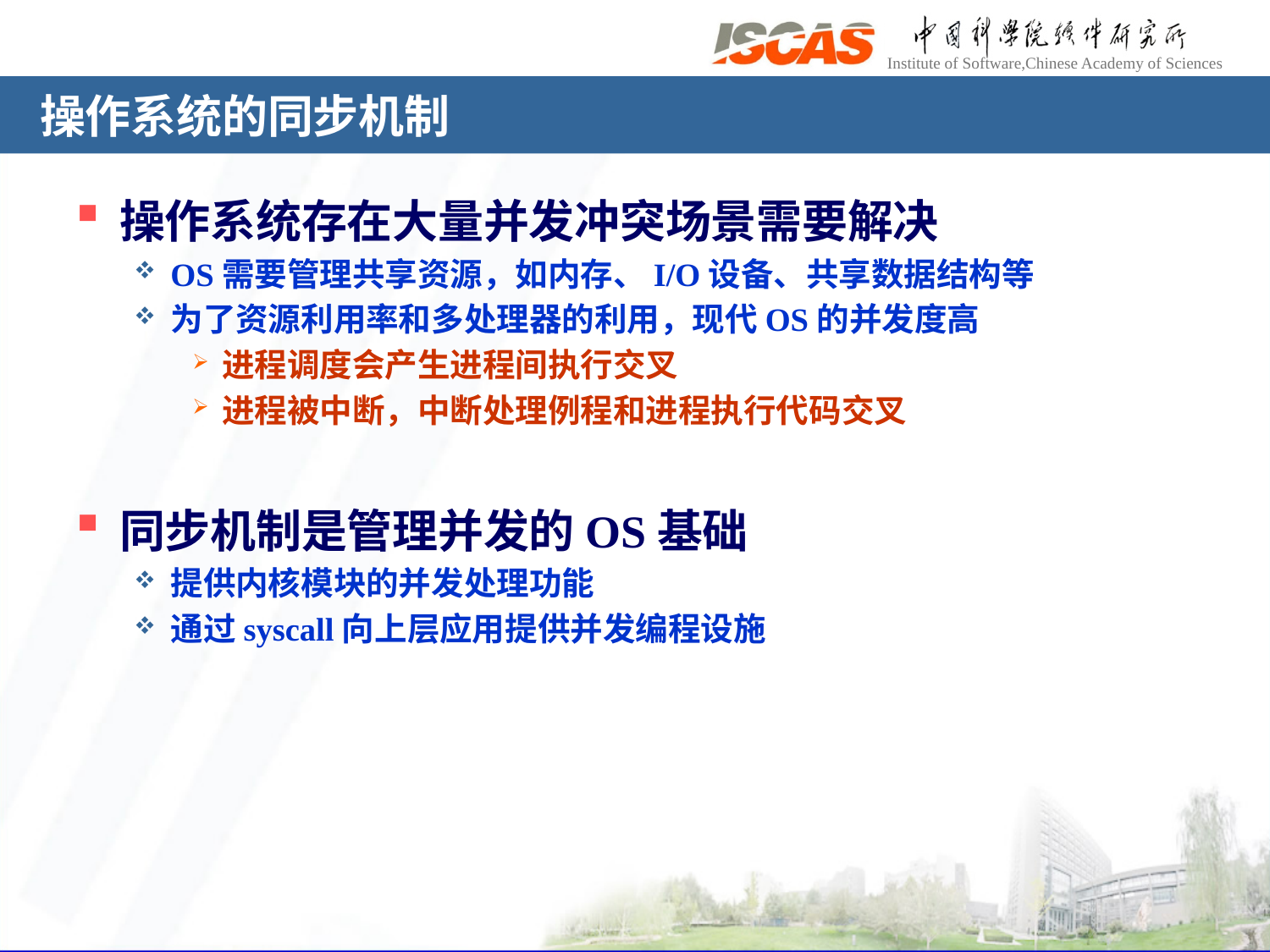

# 操作系统的同步机制
操作系统存在大量并发冲突场景需要解决
OS需要管理共享资源，如内存、I/O设备、共享数据结构等
为了资源利用率和多处理器的利用，现代OS的并发度高
进程调度会产生进程间执行交叉
进程被中断，中断处理例程和进程执行代码交叉

同步机制是管理并发的OS基础
提供内核模块的并发处理功能
通过syscall向上层应用提供并发编程设施